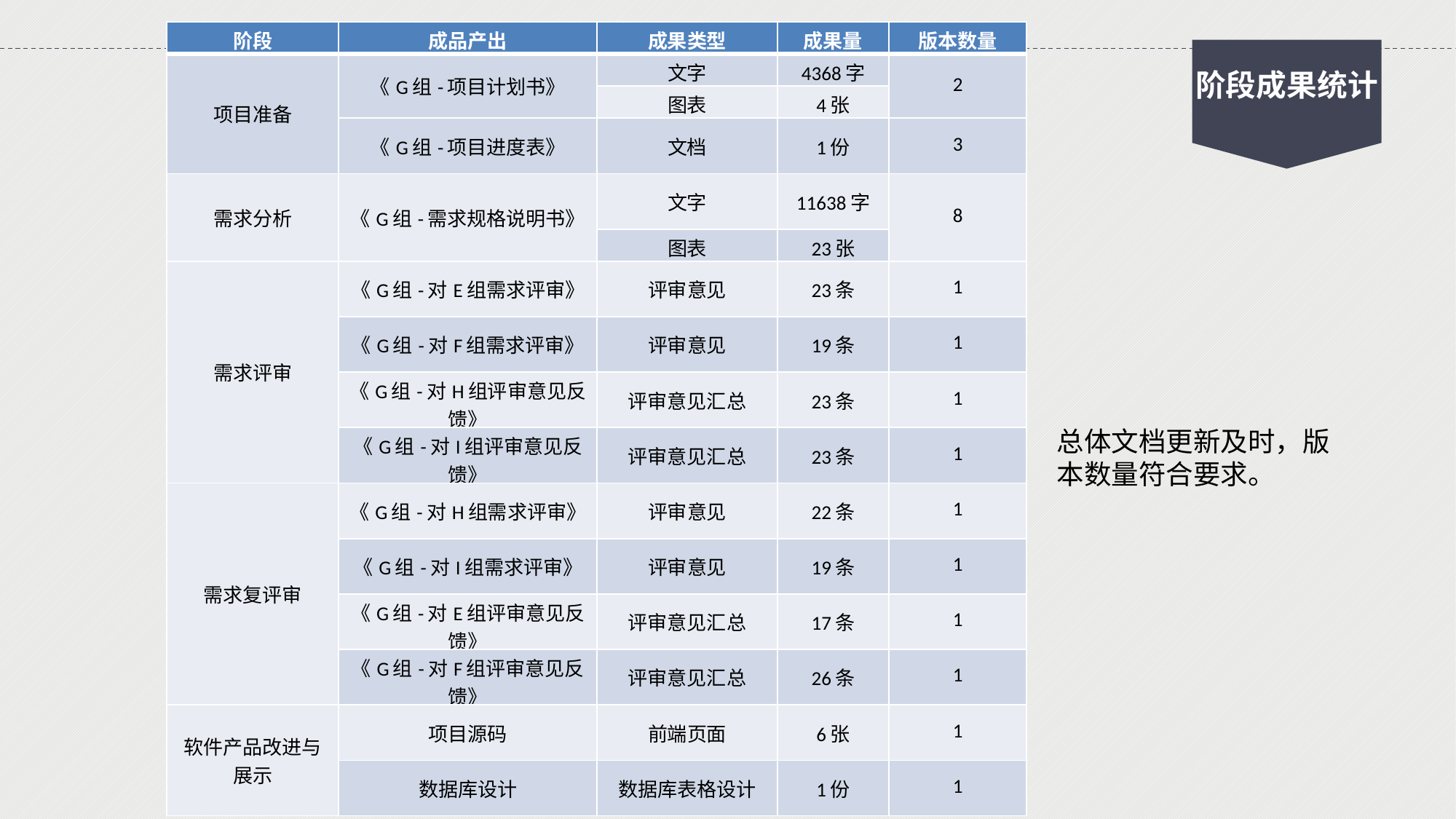

| 阶段 | 成品产出 | 成果类型 | 成果量 | 版本数量 |
| --- | --- | --- | --- | --- |
| 项目准备 | 《G组-项目计划书》 | 文字 | 4368字 | 2 |
|  |  | 图表 | 4张 |  |
|  | 《G组-项目进度表》 | 文档 | 1份 | 3 |
| 需求分析 | 《G组-需求规格说明书》 | 文字 | 11638字 | 8 |
|  |  | 图表 | 23张 |  |
| 需求评审 | 《G组-对E组需求评审》 | 评审意见 | 23条 | 1 |
|  | 《G组-对F组需求评审》 | 评审意见 | 19条 | 1 |
|  | 《G组-对H组评审意见反馈》 | 评审意见汇总 | 23条 | 1 |
|  | 《G组-对I组评审意见反馈》 | 评审意见汇总 | 23条 | 1 |
| 需求复评审 | 《G组-对H组需求评审》 | 评审意见 | 22条 | 1 |
|  | 《G组-对I组需求评审》 | 评审意见 | 19条 | 1 |
|  | 《G组-对E组评审意见反馈》 | 评审意见汇总 | 17条 | 1 |
|  | 《G组-对F组评审意见反馈》 | 评审意见汇总 | 26条 | 1 |
| 软件产品改进与展示 | 项目源码 | 前端页面 | 6张 | 1 |
|  | 数据库设计 | 数据库表格设计 | 1份 | 1 |

阶段成果统计
总体文档更新及时，版本数量符合要求。